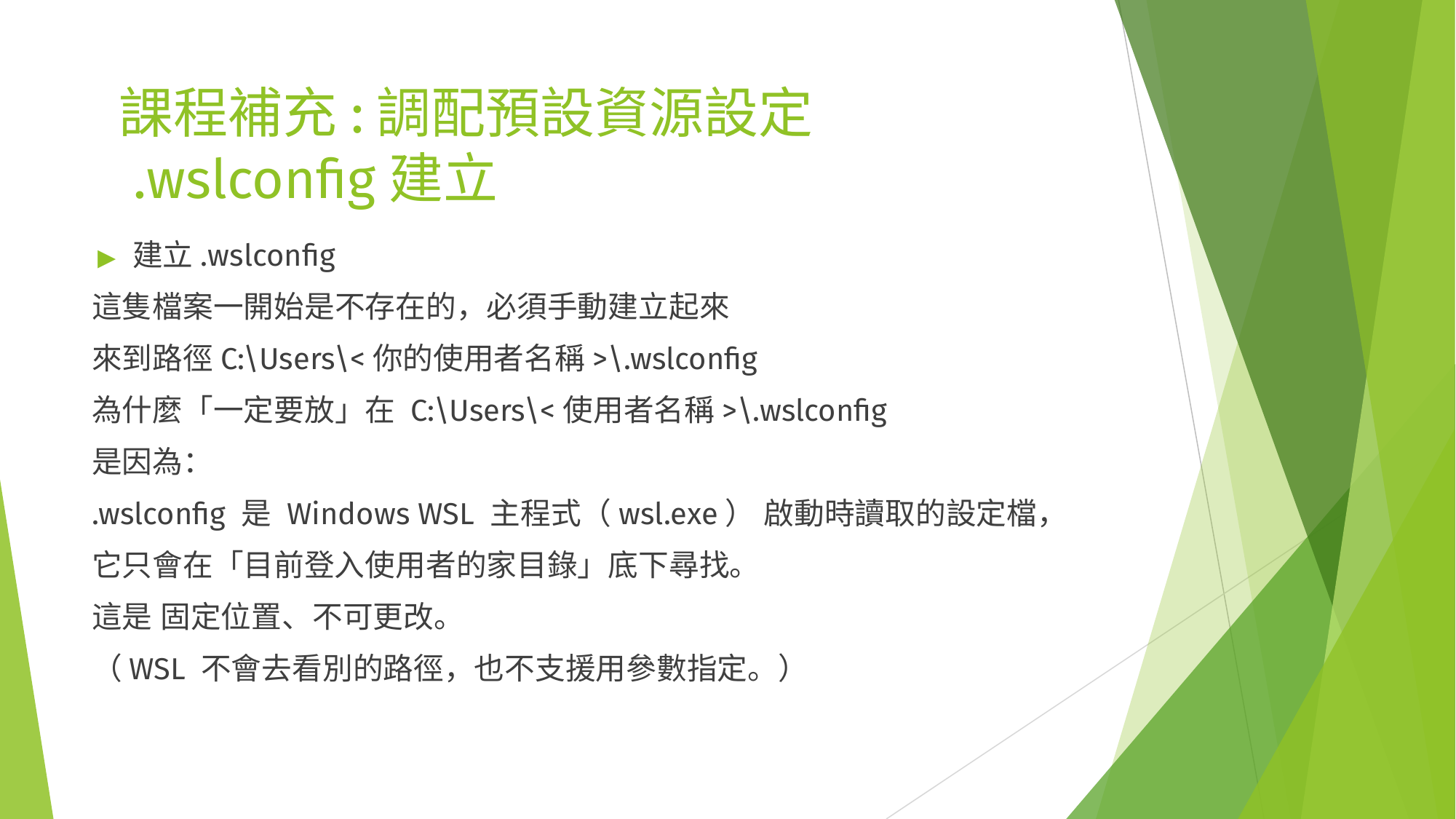

# 課程補充:調配預設資源設定 .wslconfig建立
建立.wslconfig
這隻檔案一開始是不存在的，必須手動建立起來
來到路徑C:\Users\<你的使用者名稱>\.wslconfig
為什麼「一定要放」在 C:\Users\<使用者名稱>\.wslconfig
是因為：
.wslconfig 是 Windows WSL 主程式（wsl.exe） 啟動時讀取的設定檔，
它只會在「目前登入使用者的家目錄」底下尋找。
這是 固定位置、不可更改。
（WSL 不會去看別的路徑，也不支援用參數指定。）